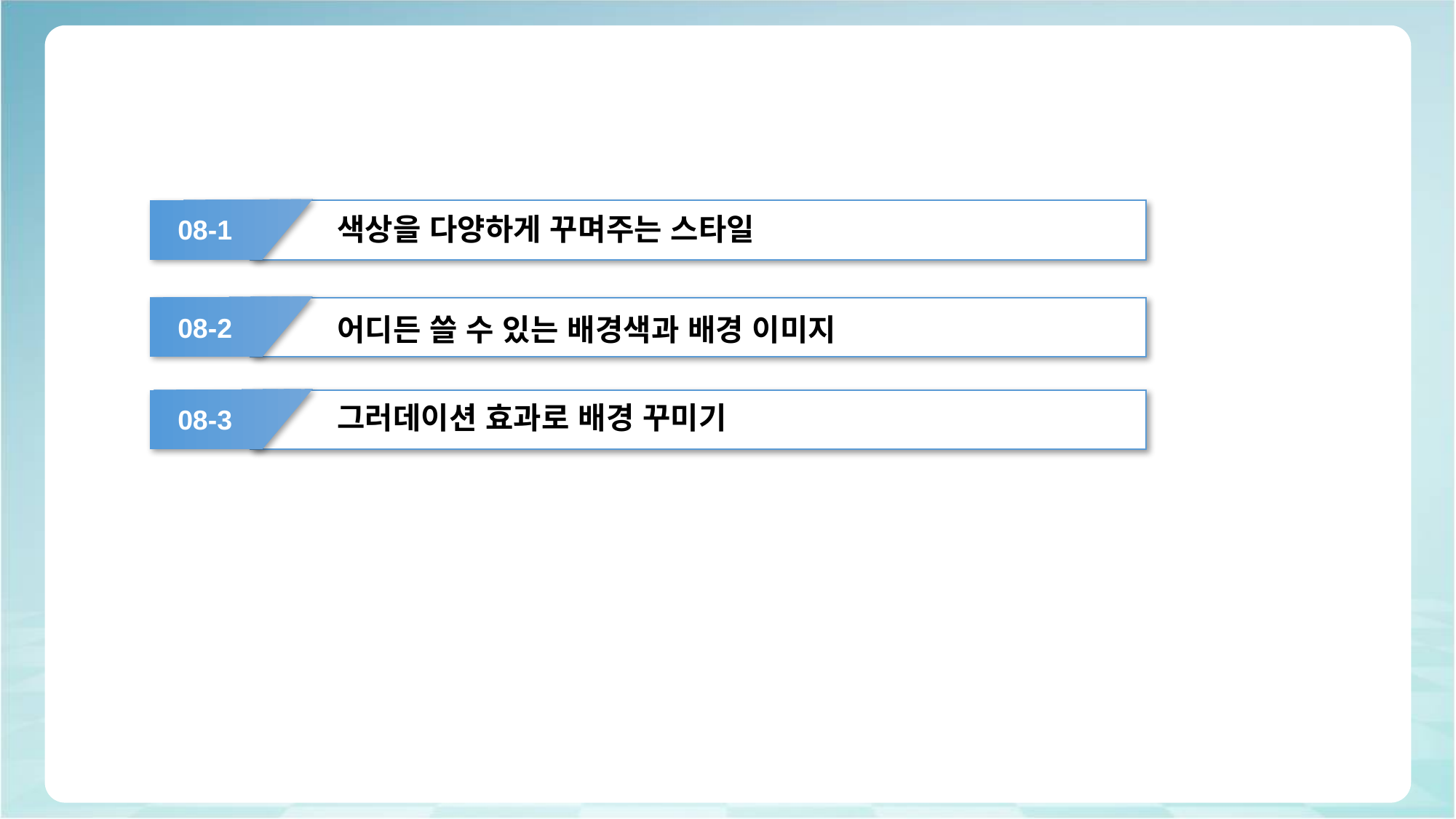

#
색상을 다양하게 꾸며주는 스타일
08-1
08-2
어디든 쓸 수 있는 배경색과 배경 이미지
그러데이션 효과로 배경 꾸미기
08-3